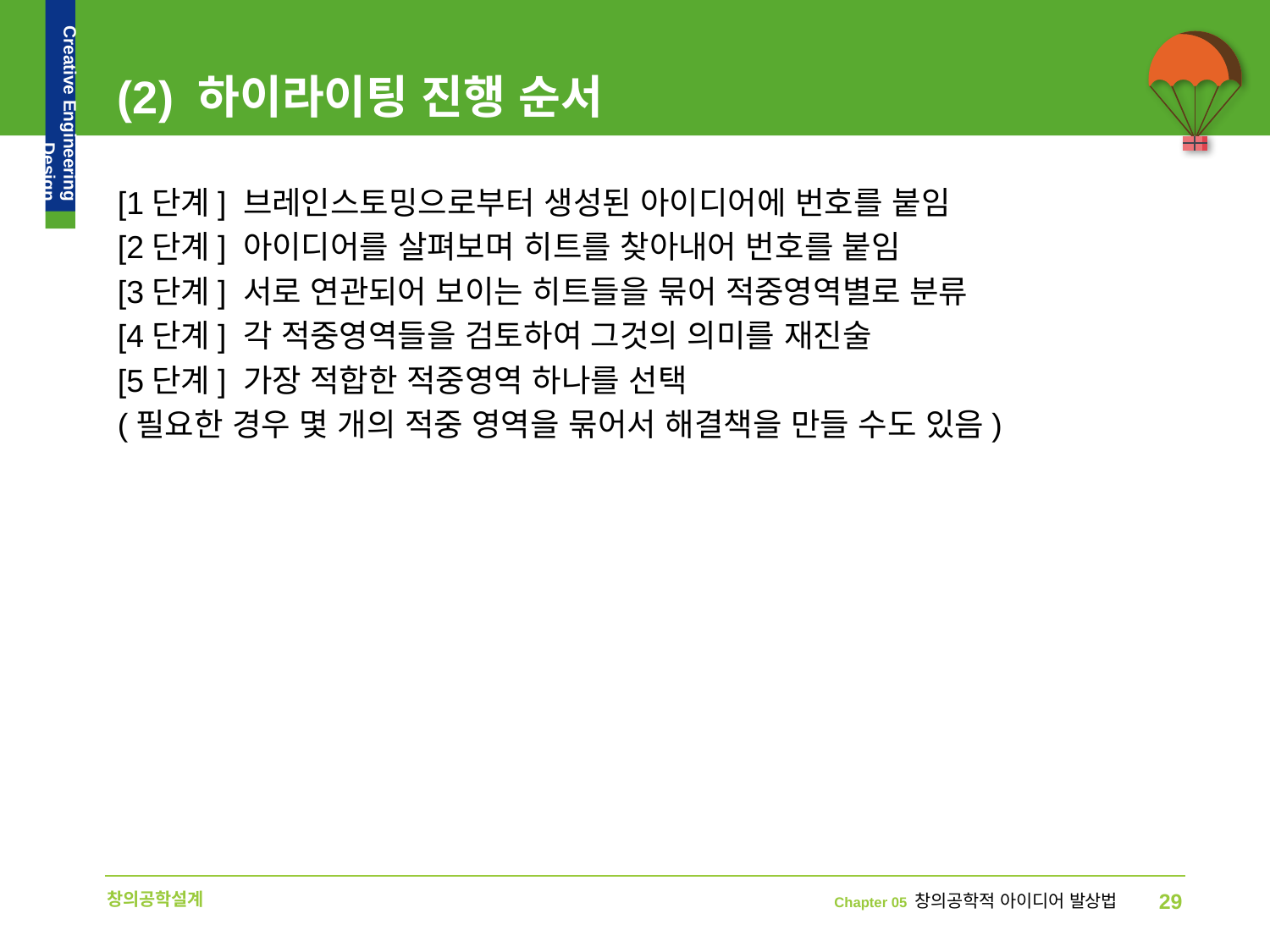

# (2) 하이라이팅 진행 순서
[1단계] 브레인스토밍으로부터 생성된 아이디어에 번호를 붙임
[2단계] 아이디어를 살펴보며 히트를 찾아내어 번호를 붙임
[3단계] 서로 연관되어 보이는 히트들을 묶어 적중영역별로 분류
[4단계] 각 적중영역들을 검토하여 그것의 의미를 재진술
[5단계] 가장 적합한 적중영역 하나를 선택
(필요한 경우 몇 개의 적중 영역을 묶어서 해결책을 만들 수도 있음)